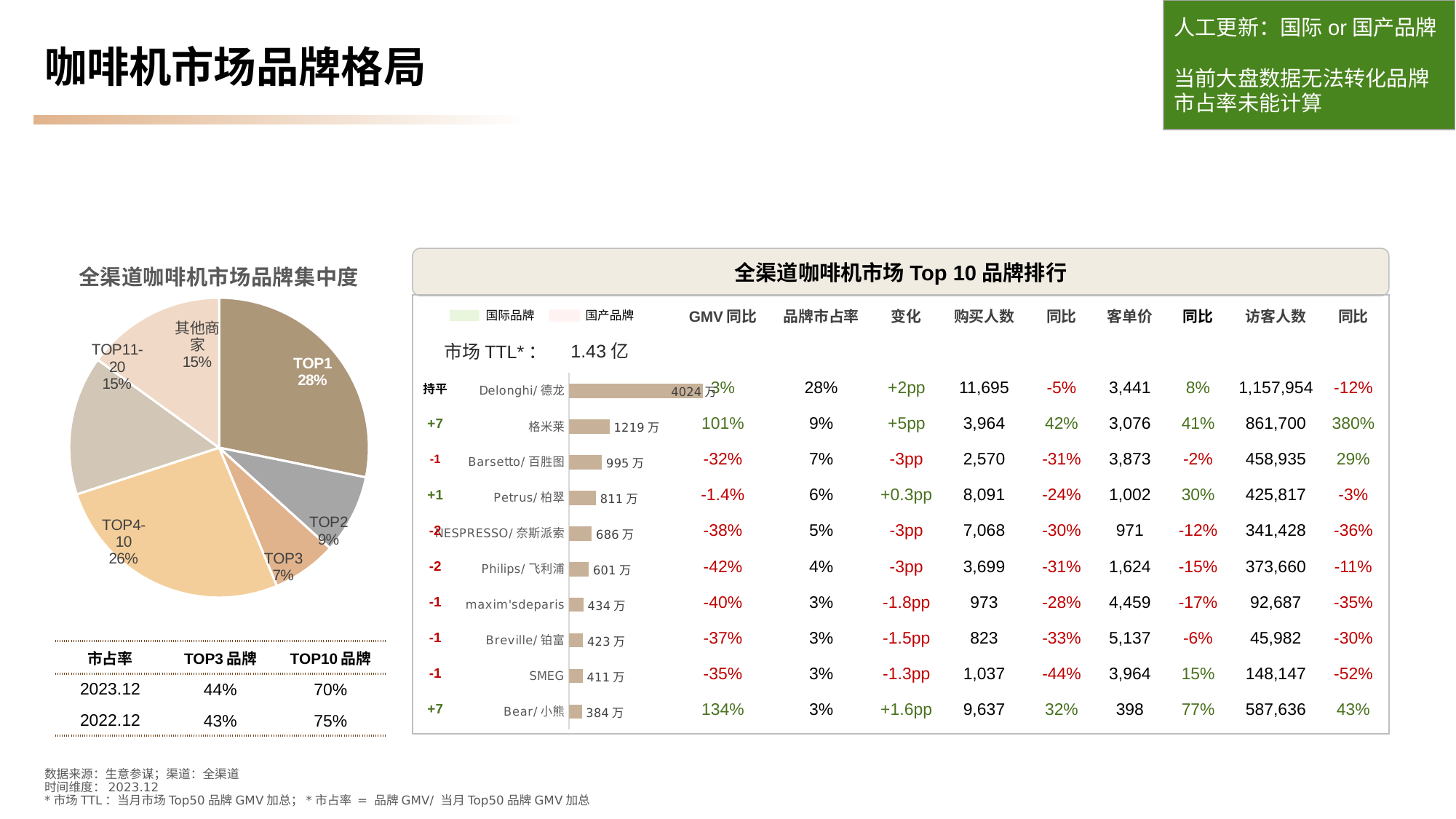

人工更新：国际or国产品牌

当前大盘数据无法转化品牌市占率未能计算
# 咖啡机市场品牌格局

### Chart: 全渠道咖啡机市场品牌集中度

| Category | 销售金额 |
|---|---|
| TOP1 | 0.281827305484136 |
| TOP2 | 0.0853936601008494 |
| TOP3 | 0.0697143193633936 |
| TOP4-10 | 0.262591815718723 |
| TOP11-20 | 0.150207637017435 |
| 其他商家 | 0.150265262315462 |
全渠道咖啡机市场Top 10品牌排行

| GMV同比 | 品牌市占率 | 变化 | 购买人数 | 同比 | 客单价 | 同比 | 访客人数 | 同比 |
| --- | --- | --- | --- | --- | --- | --- | --- | --- |
|  |  |  |  |  |  |  |  |  |
| 3% | 28% | +2pp | 11,695 | -5% | 3,441 | 8% | 1,157,954 | -12% |
| 101% | 9% | +5pp | 3,964 | 42% | 3,076 | 41% | 861,700 | 380% |
| -32% | 7% | -3pp | 2,570 | -31% | 3,873 | -2% | 458,935 | 29% |
| -1.4% | 6% | +0.3pp | 8,091 | -24% | 1,002 | 30% | 425,817 | -3% |
| -38% | 5% | -3pp | 7,068 | -30% | 971 | -12% | 341,428 | -36% |
| -42% | 4% | -3pp | 3,699 | -31% | 1,624 | -15% | 373,660 | -11% |
| -40% | 3% | -1.8pp | 973 | -28% | 4,459 | -17% | 92,687 | -35% |
| -37% | 3% | -1.5pp | 823 | -33% | 5,137 | -6% | 45,982 | -30% |
| -35% | 3% | -1.3pp | 1,037 | -44% | 3,964 | 15% | 148,147 | -52% |
| 134% | 3% | +1.6pp | 9,637 | 32% | 398 | 77% | 587,636 | 43% |
国际品牌
国产品牌

1.43亿
市场TTL*：

### Chart

| Category | 交易金额 |
|---|---|
| Delonghi/德龙 | 40240574.0 |
| 格米莱 | 12192892.0 |
| Barsetto/百胜图 | 9954125.0 |
| Petrus/柏翠 | 8110534.0 |
| NESPRESSO/奈斯派索 | 6860013.0 |
| Philips/飞利浦 | 6006534.0 |
| maxim'sdeparis | 4339862.0 |
| Breville/铂富 | 4227975.0 |
| SMEG | 4110548.0 |
| Bear/小熊 | 3838578.0 |
| 持平 |
| --- |
| +7 |
| -1 |
| +1 |
| -2 |
| -2 |
| -1 |
| -1 |
| -1 |
| +7 |
| 市占率 | TOP3品牌 | TOP10品牌 |
| --- | --- | --- |
| 2023.12 | 44% | 70% |
| 2022.12 | 43% | 75% |
数据来源：生意参谋；渠道：全渠道
时间维度：2023.12
*市场TTL：当月市场Top50品牌GMV加总；*市占率 = 品牌GMV/ 当月Top50品牌GMV加总